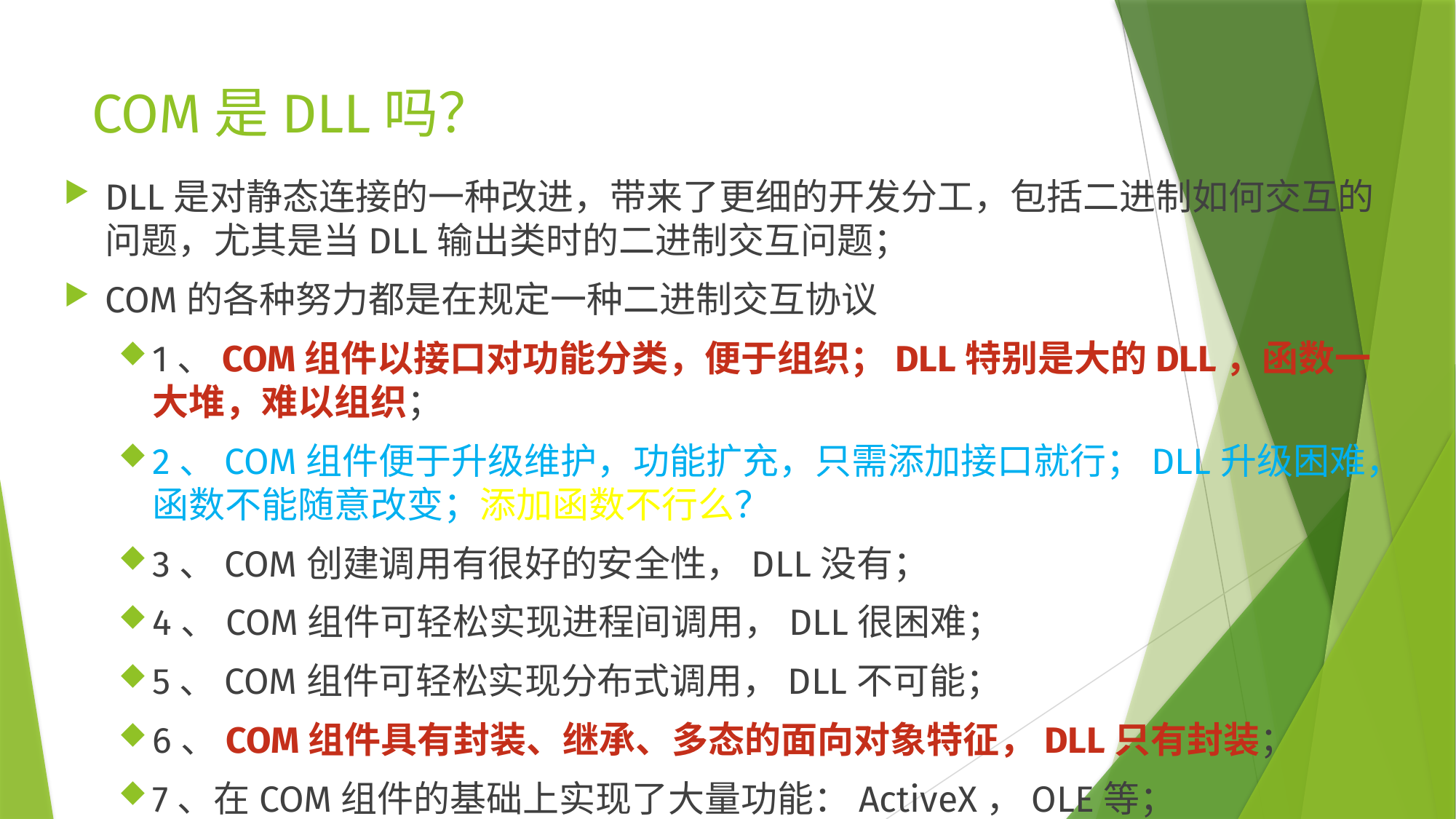

# COM是DLL吗？
DLL是对静态连接的一种改进，带来了更细的开发分工，包括二进制如何交互的问题，尤其是当DLL输出类时的二进制交互问题；
COM的各种努力都是在规定一种二进制交互协议
1、COM组件以接口对功能分类，便于组织；DLL特别是大的DLL，函数一大堆，难以组织；
2、COM组件便于升级维护，功能扩充，只需添加接口就行；DLL升级困难，函数不能随意改变；添加函数不行么？
3、COM创建调用有很好的安全性，DLL没有；
4、COM组件可轻松实现进程间调用，DLL很困难；
5、COM组件可轻松实现分布式调用，DLL不可能；
6、COM组件具有封装、继承、多态的面向对象特征，DLL只有封装；
7、在COM组件的基础上实现了大量功能：ActiveX，OLE等；